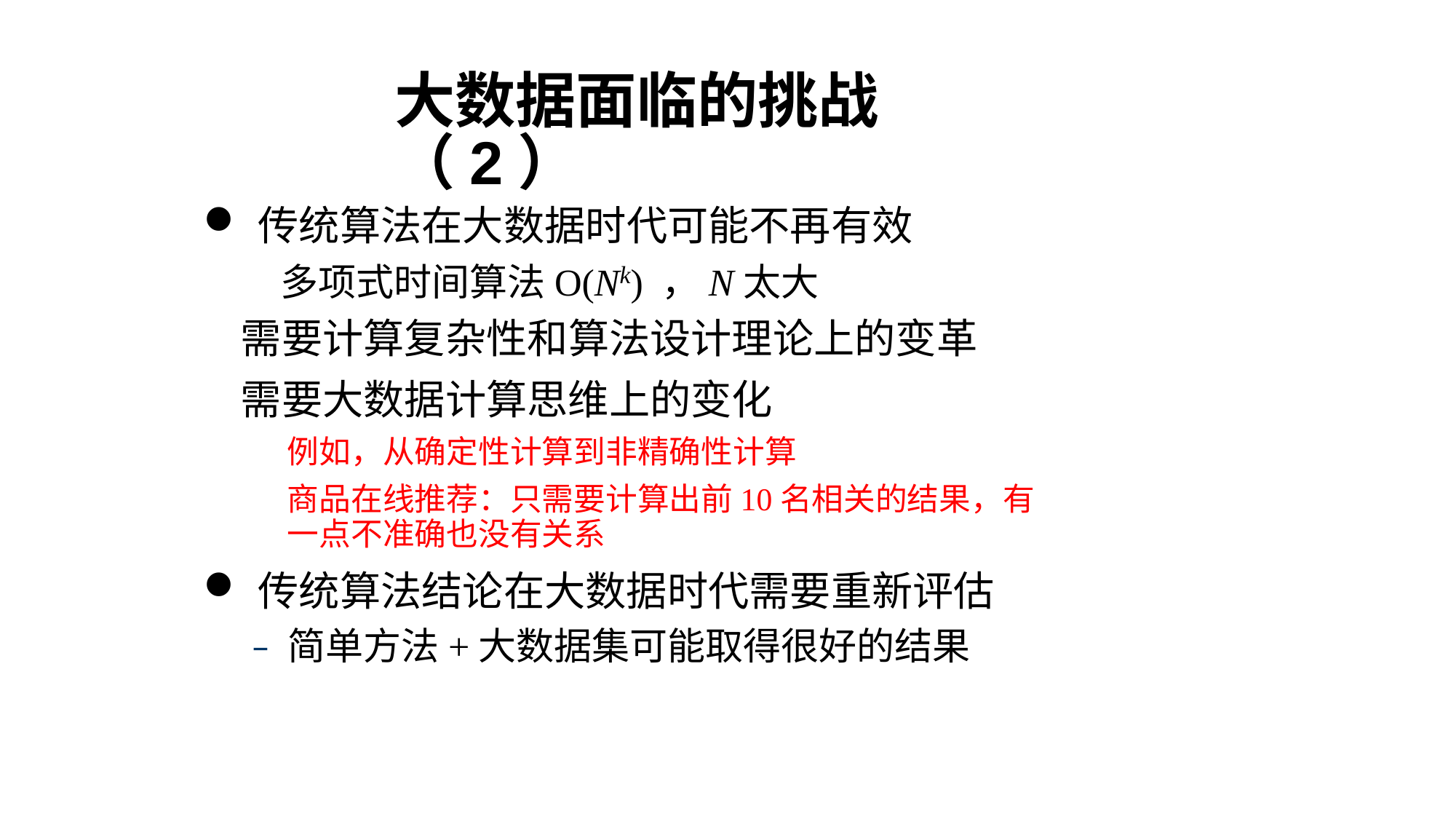

大数据面临的挑战（2）（3）
传统算法在大数据时代可能不再有效

			多项式时间算法O(Nk) ，N太大

	需要计算复杂性和算法设计理论上的变革

	需要大数据计算思维上的变化

				例如，从确定性计算到非精确性计算

				商品在线推荐：只需要计算出前10名相关的结果，有
				一点不准确也没有关系

传统算法结论在大数据时代需要重新评估

		– 简单方法+大数据集可能取得很好的结果